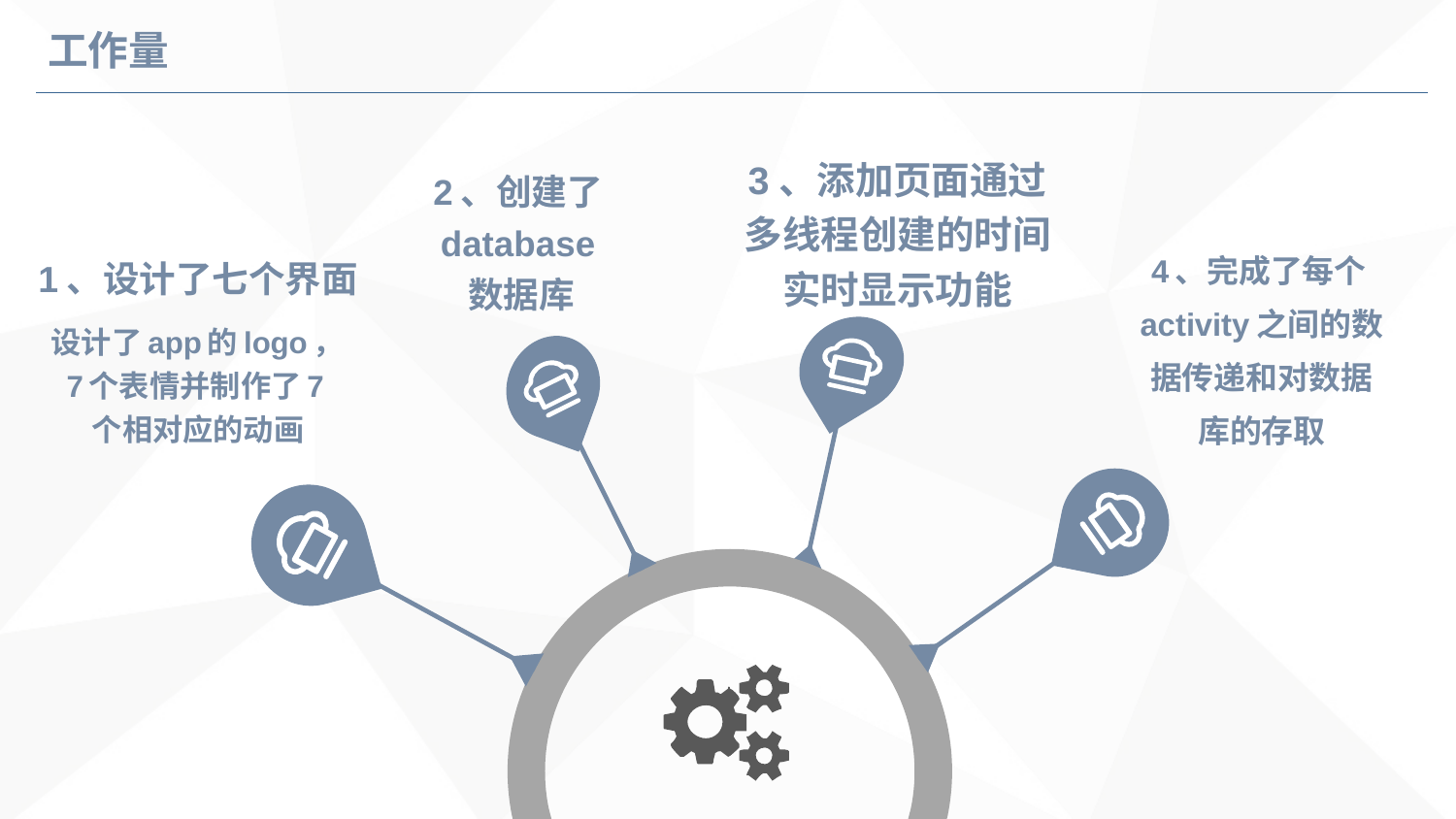

工作量
3、添加页面通过多线程创建的时间实时显示功能
2、创建了database数据库
1、设计了七个界面
设计了app的logo，7个表情并制作了7个相对应的动画
4、完成了每个activity之间的数据传递和对数据库的存取